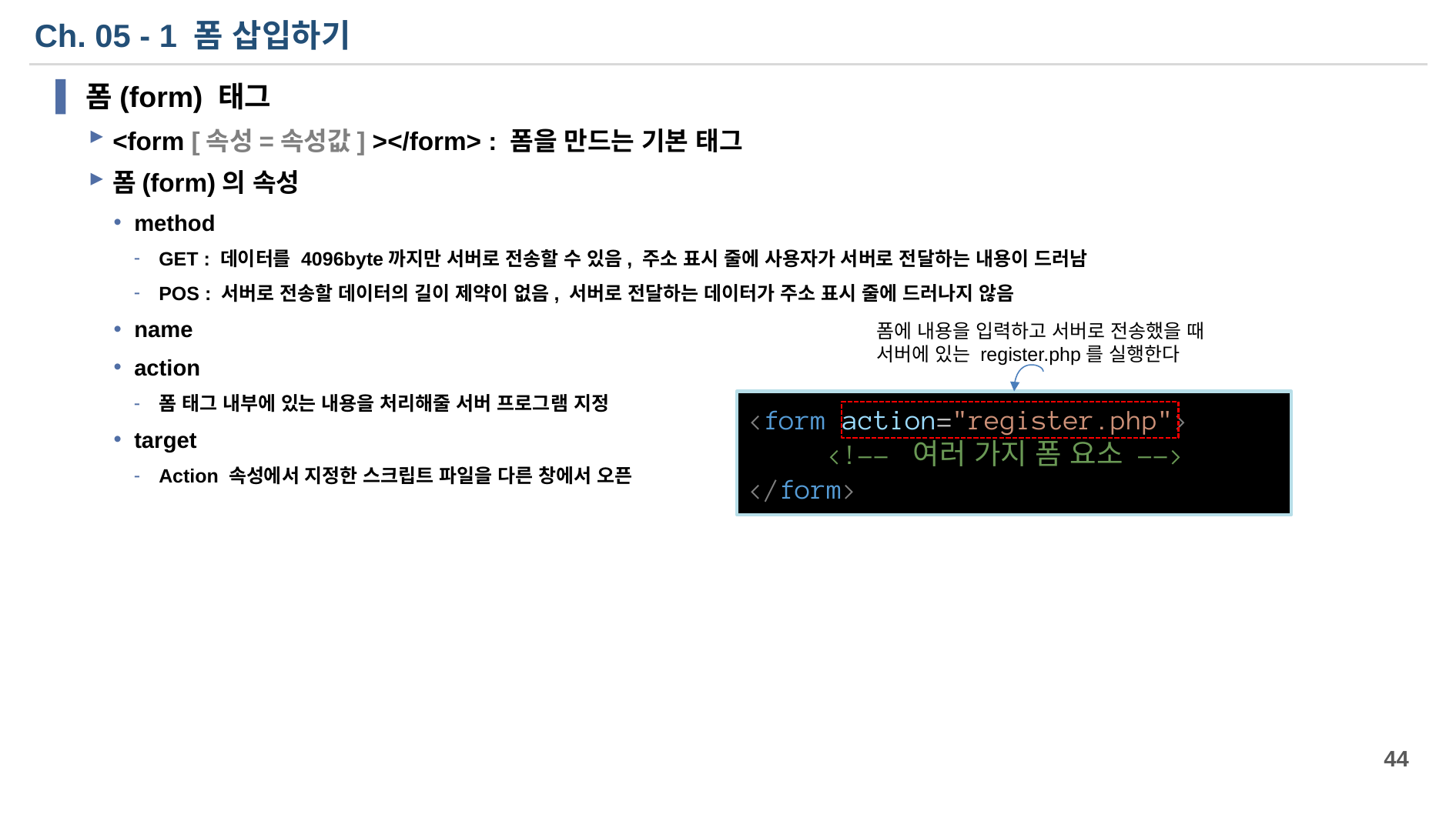

# Ch. 05 - 1 폼 삽입하기
폼(form) 태그
<form [속성=속성값] ></form> : 폼을 만드는 기본 태그
폼(form)의 속성
method
GET : 데이터를 4096byte까지만 서버로 전송할 수 있음, 주소 표시 줄에 사용자가 서버로 전달하는 내용이 드러남
POS : 서버로 전송할 데이터의 길이 제약이 없음, 서버로 전달하는 데이터가 주소 표시 줄에 드러나지 않음
name
action
폼 태그 내부에 있는 내용을 처리해줄 서버 프로그램 지정
target
Action 속성에서 지정한 스크립트 파일을 다른 창에서 오픈
폼에 내용을 입력하고 서버로 전송했을 때
서버에 있는 register.php를 실행한다
<form action="register.php">
     <!-- 여러 가지 폼 요소 -->
</form>

44